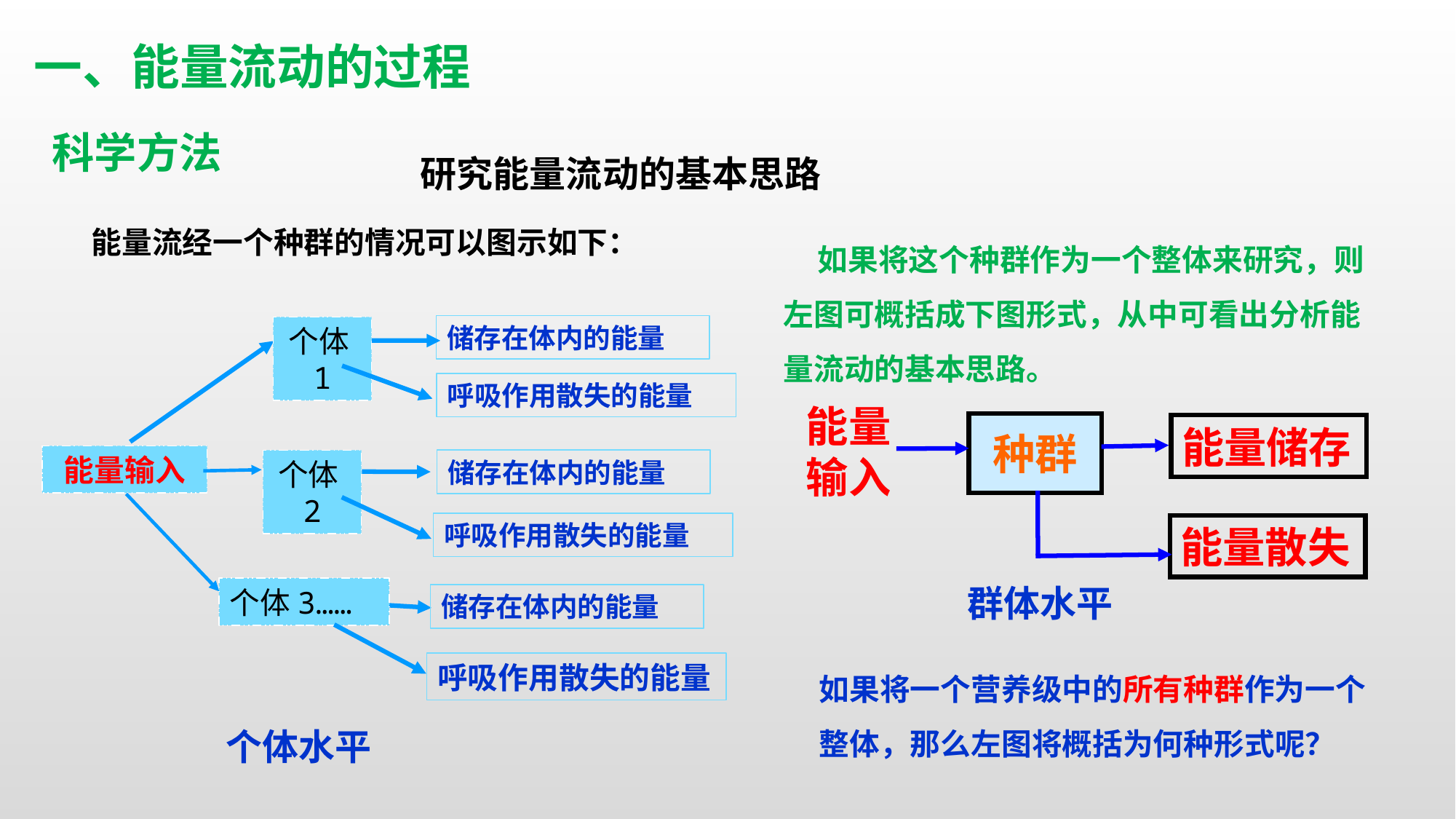

一、能量流动的过程
科学方法
研究能量流动的基本思路
    如果将这个种群作为一个整体来研究，则左图可概括成下图形式，从中可看出分析能量流动的基本思路。
能量流经一个种群的情况可以图示如下：
储存在体内的能量
个体1

呼吸作用散失的能量
能量输入
种群
能量储存

能量输入

储存在体内的能量
个体2

呼吸作用散失的能量
能量散失

群体水平
个体3……
储存在体内的能量

如果将一个营养级中的所有种群作为一个
整体，那么左图将概括为何种形式呢？
呼吸作用散失的能量
个体水平